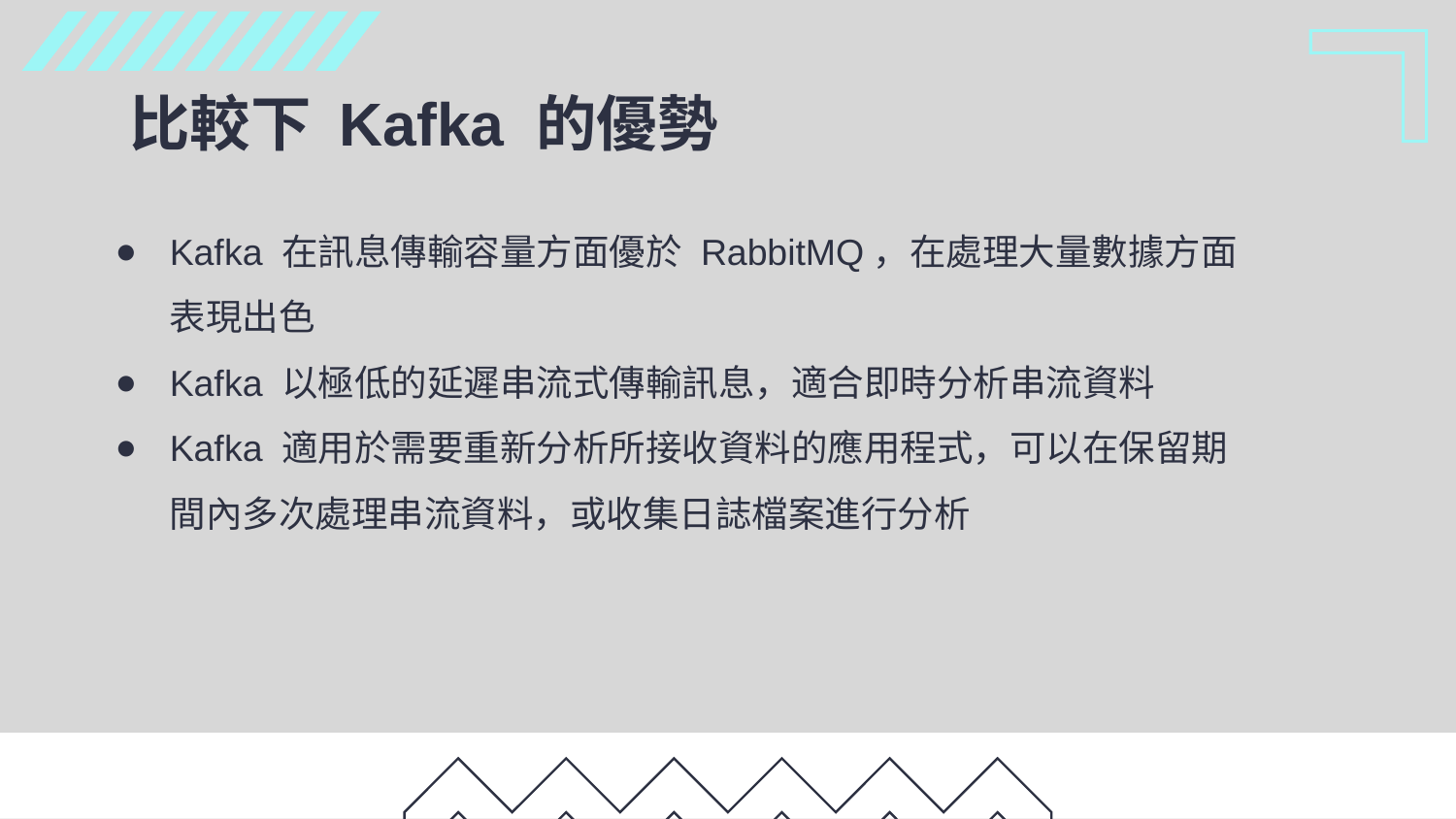

# 比較下 Kafka 的優勢

Kafka 在訊息傳輸容量方面優於 RabbitMQ，在處理大量數據方面表現出色
Kafka 以極低的延遲串流式傳輸訊息，適合即時分析串流資料
Kafka 適用於需要重新分析所接收資料的應用程式，可以在保留期間內多次處理串流資料，或收集日誌檔案進行分析